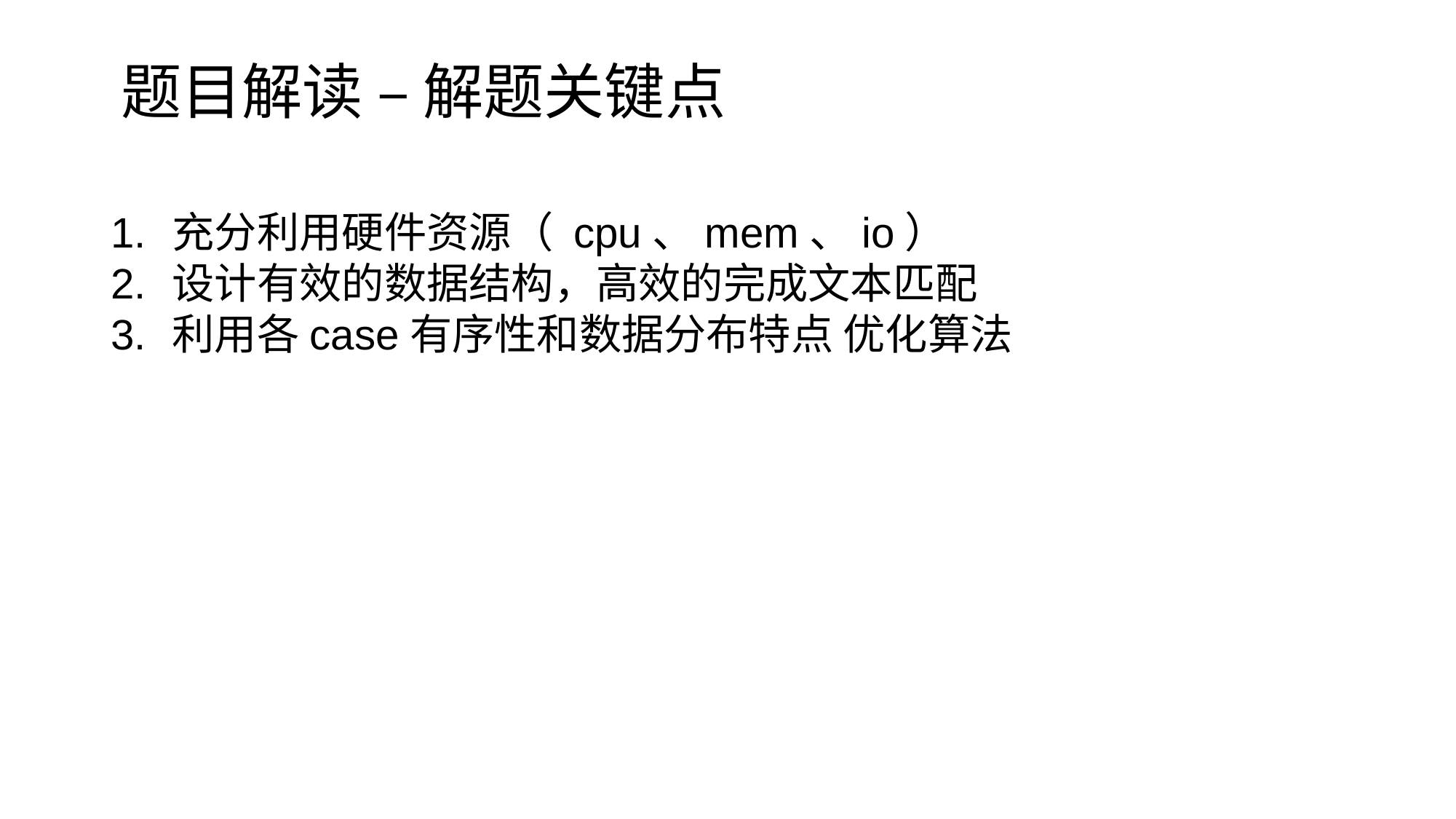

题目解读 – 解题关键点
充分利用硬件资源（ cpu、mem、io）
设计有效的数据结构，高效的完成文本匹配
利用各case有序性和数据分布特点 优化算法